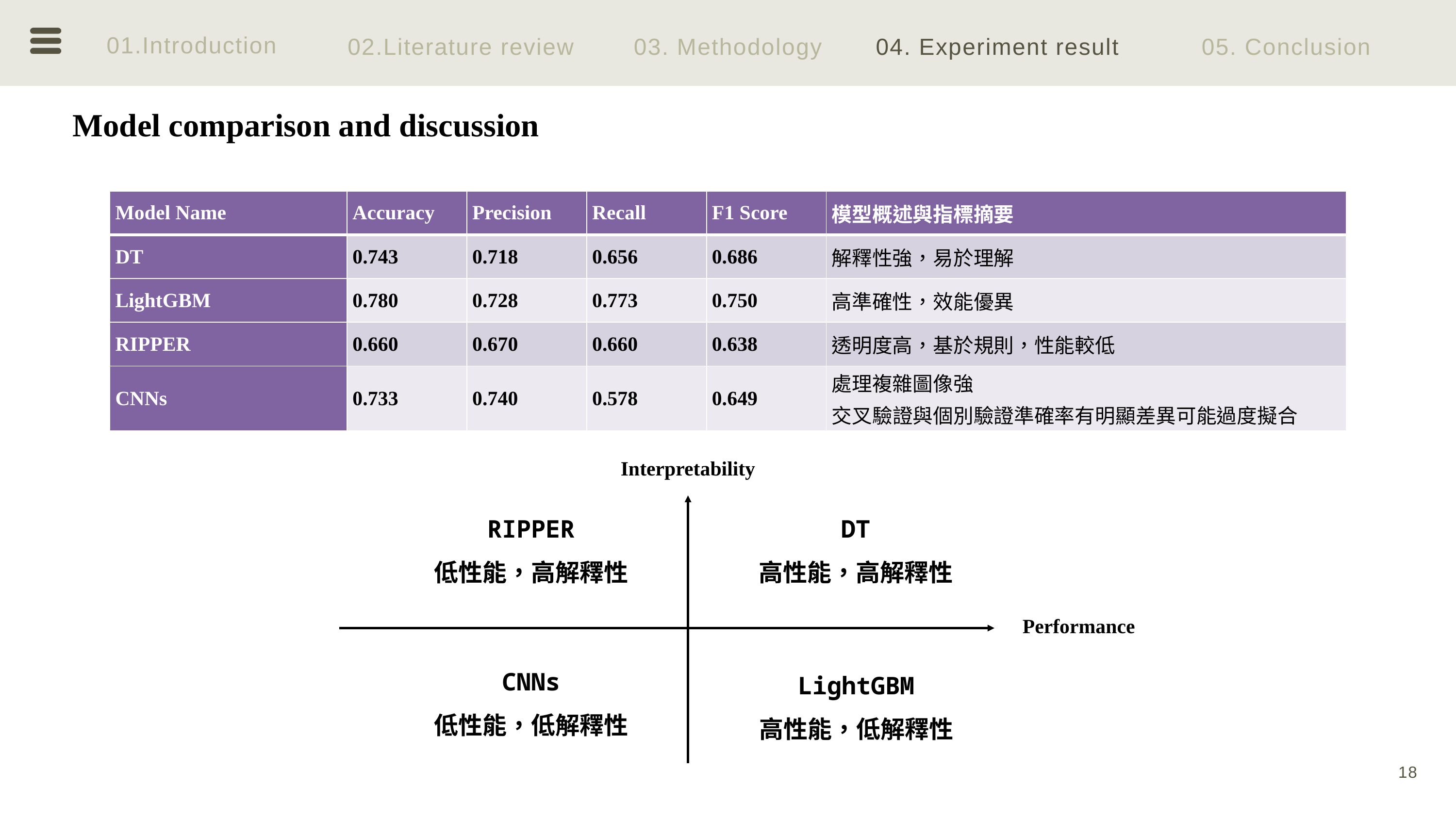

01.Introduction
02.Literature review
03. Methodology
04. Experiment result
05. Conclusion

 Model comparison and discussion
| Model Name | Accuracy | Precision | Recall | F1 Score | 模型概述與指標摘要 |
| --- | --- | --- | --- | --- | --- |
| DT | 0.743 | 0.718 | 0.656 | 0.686 | 解釋性強，易於理解 |
| LightGBM | 0.780 | 0.728 | 0.773 | 0.750 | 高準確性，效能優異 |
| RIPPER | 0.660 | 0.670 | 0.660 | 0.638 | 透明度高，基於規則，性能較低 |
| CNNs | 0.733 | 0.740 | 0.578 | 0.649 | 處理複雜圖像強 交叉驗證與個別驗證準確率有明顯差異可能過度擬合 |
Interpretability
DT
高性能，高解釋性
RIPPER
低性能，高解釋性
LightGBM
高性能，低解釋性
CNNs
低性能，低解釋性
Performance
18